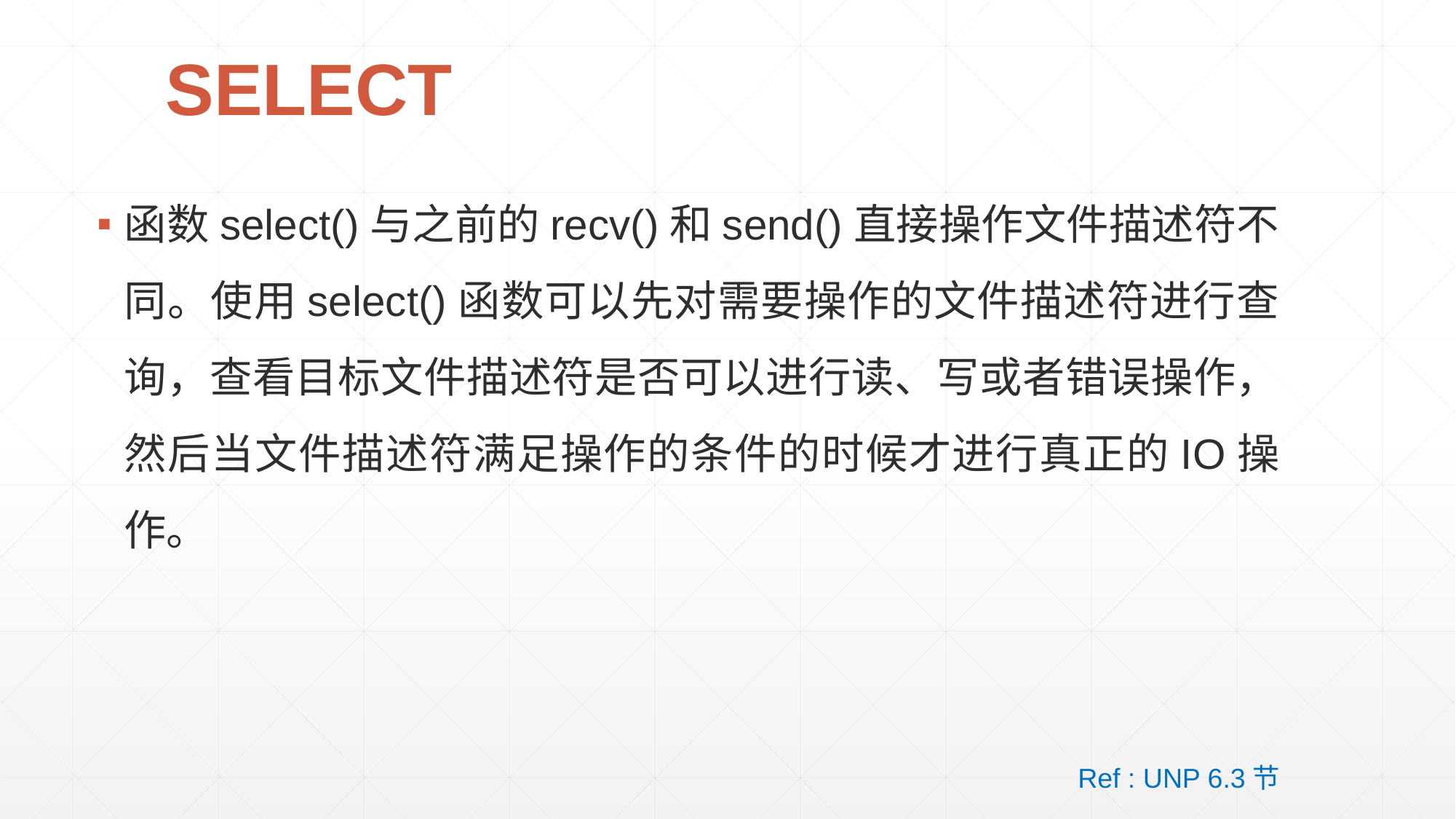

# SELECT
函数select()与之前的recv()和send()直接操作文件描述符不同。使用select()函数可以先对需要操作的文件描述符进行查询，查看目标文件描述符是否可以进行读、写或者错误操作，然后当文件描述符满足操作的条件的时候才进行真正的IO操作。
Ref : UNP 6.3节